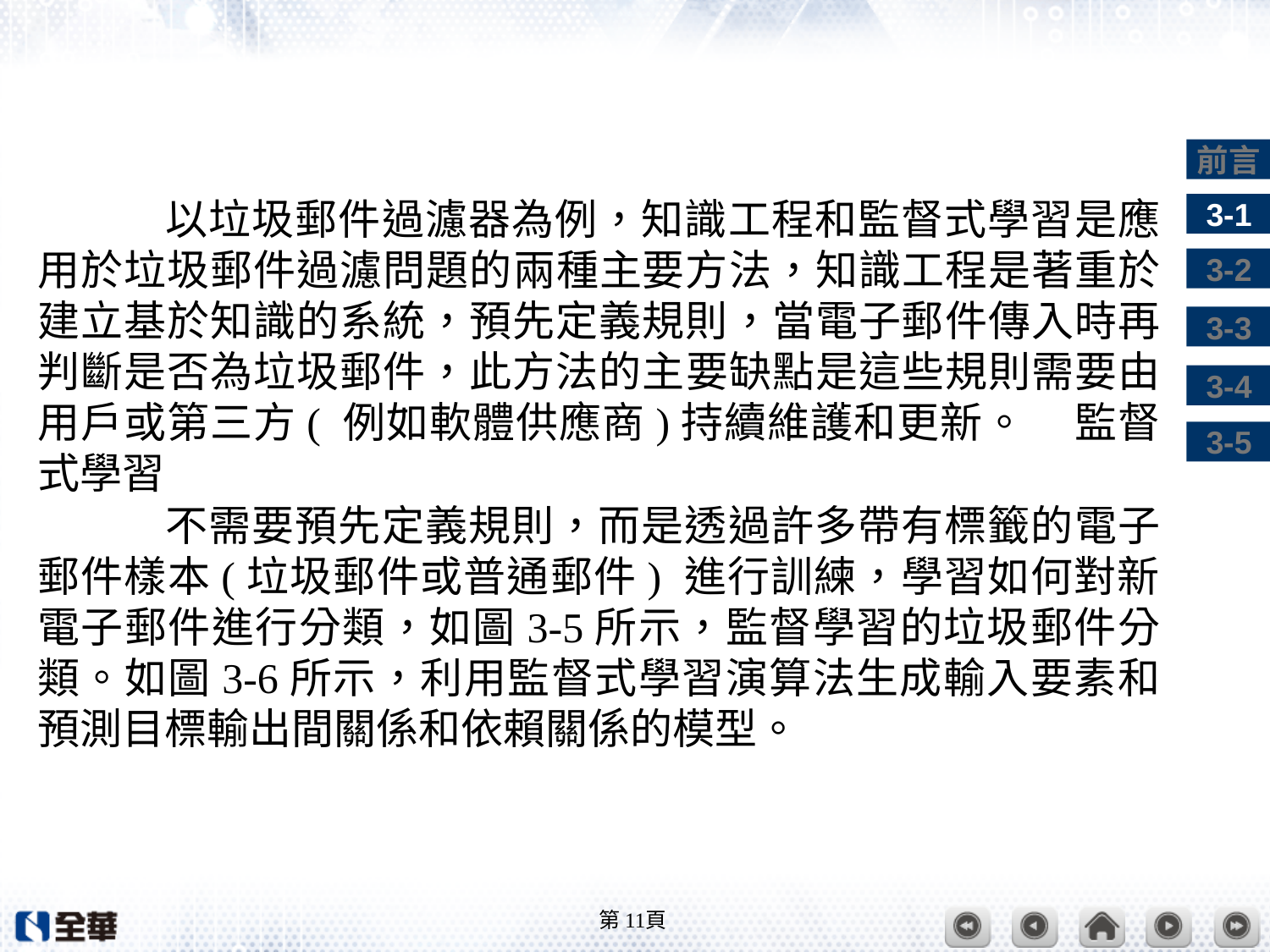

#
	以垃圾郵件過濾器為例，知識工程和監督式學習是應用於垃圾郵件過濾問題的兩種主要方法，知識工程是著重於建立基於知識的系統，預先定義規則，當電子郵件傳入時再判斷是否為垃圾郵件，此方法的主要缺點是這些規則需要由用戶或第三方( 例如軟體供應商)持續維護和更新。	監督式學習
	不需要預先定義規則，而是透過許多帶有標籤的電子郵件樣本(垃圾郵件或普通郵件) 進行訓練，學習如何對新電子郵件進行分類，如圖3-5所示，監督學習的垃圾郵件分類。如圖3-6所示，利用監督式學習演算法生成輸入要素和預測目標輸出間關係和依賴關係的模型。